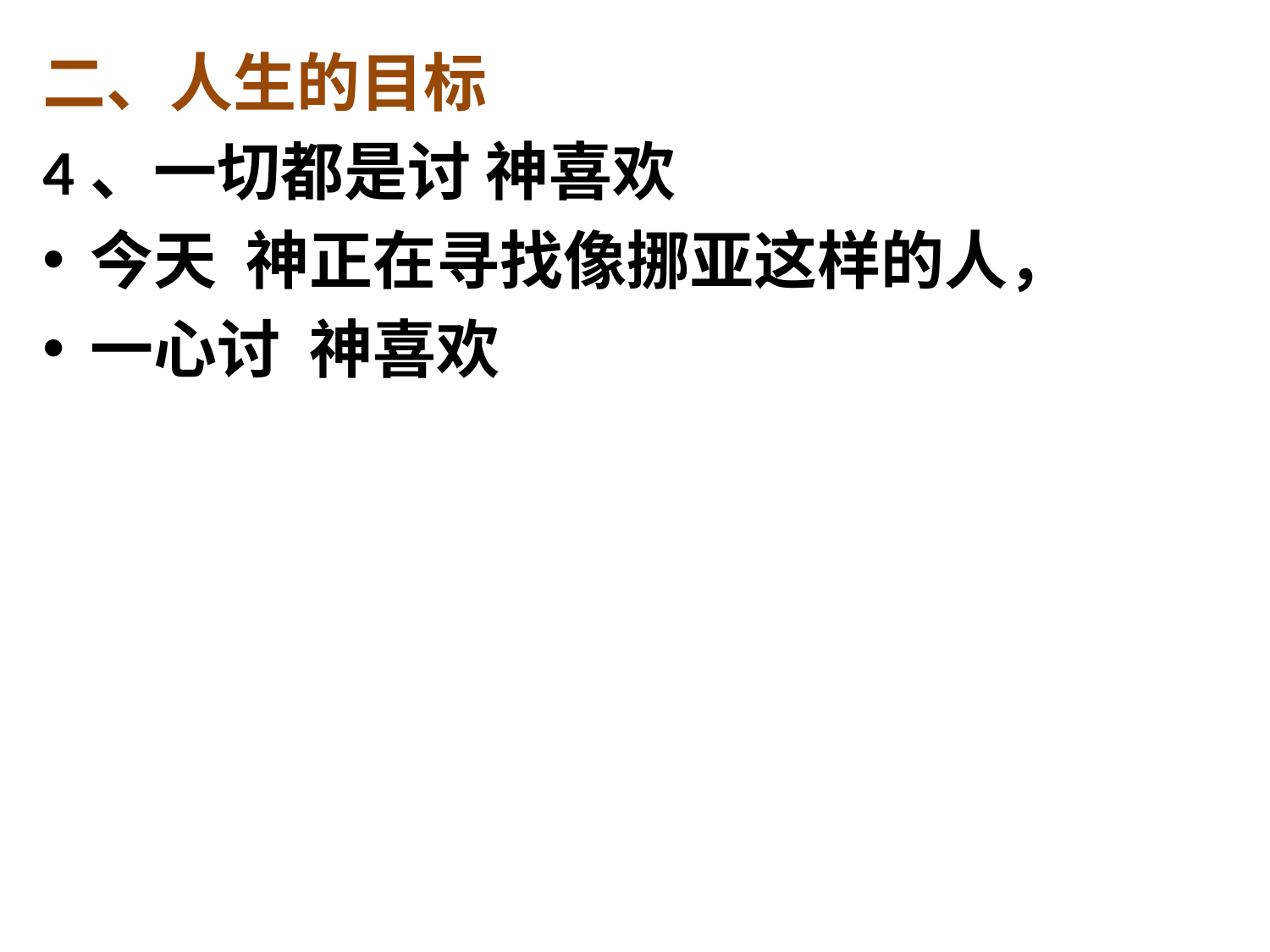

二、人生的目标
4、一切都是讨 神喜欢
今天  神正在寻找像挪亚这样的人，
一心讨  神喜欢